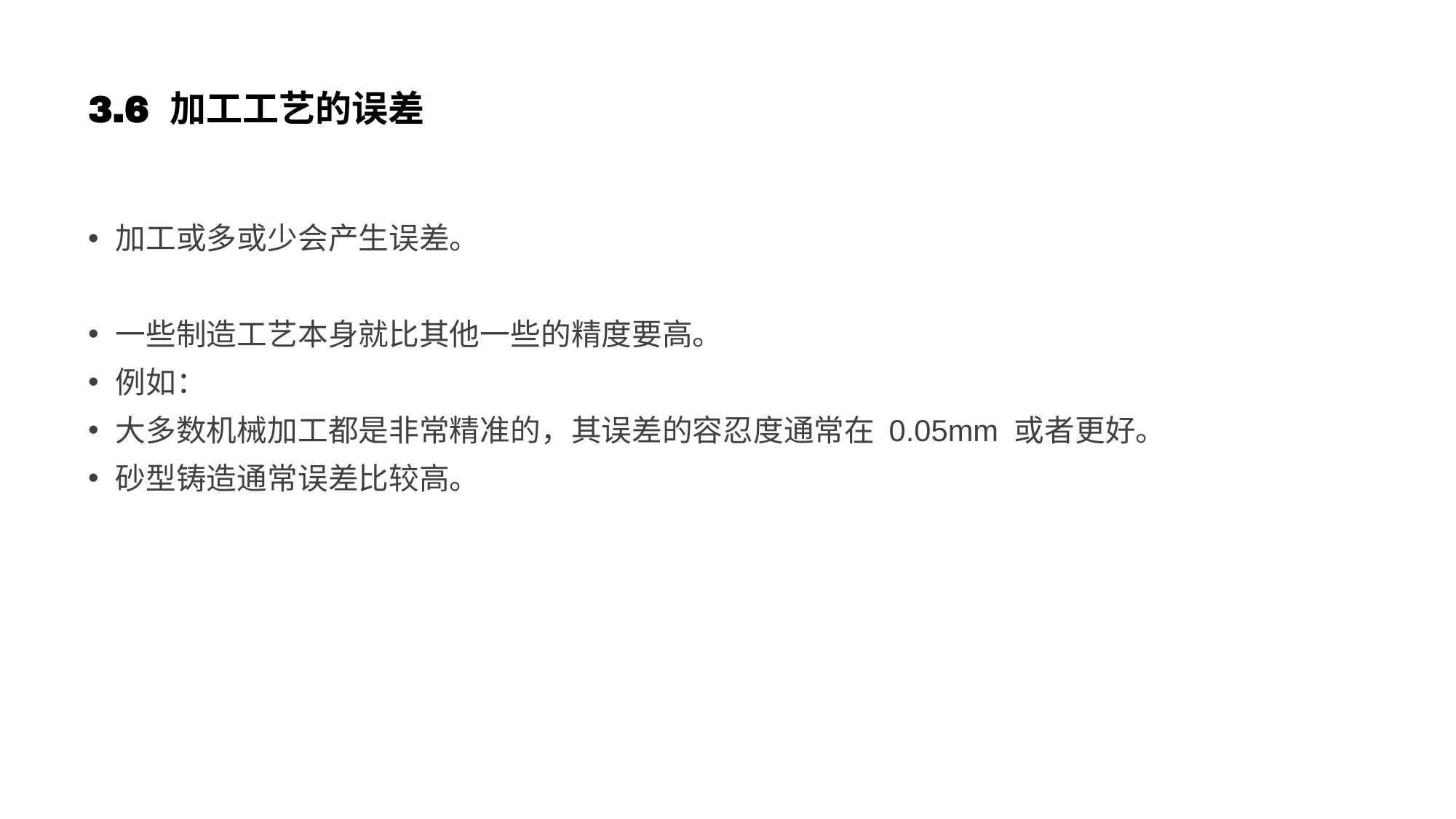

# 3.6 加工工艺的误差
加工或多或少会产生误差。

一些制造工艺本身就比其他一些的精度要高。
例如：
大多数机械加工都是非常精准的，其误差的容忍度通常在 0.05mm 或者更好。
砂型铸造通常误差比较高。